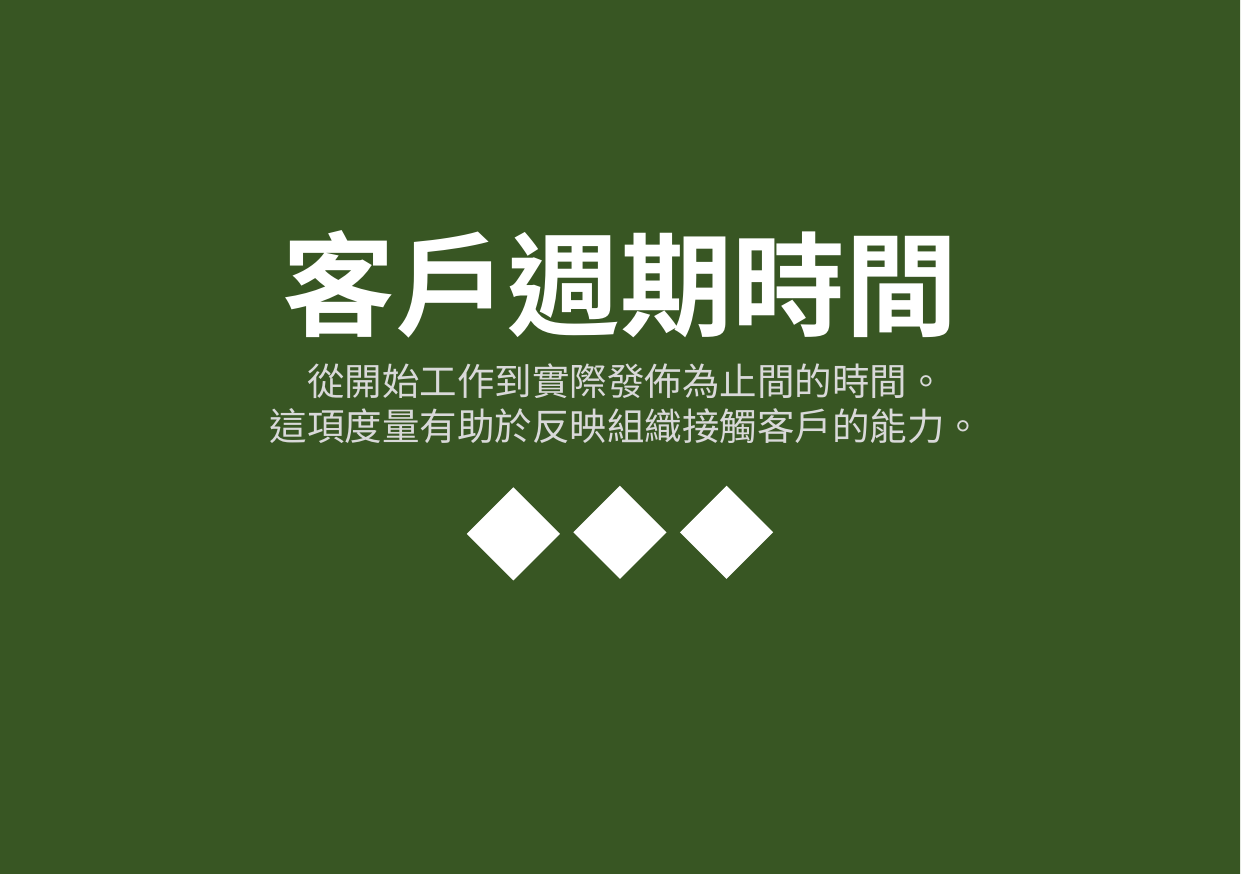

客戶週期時間
從開始工作到實際發佈為止間的時間。
這項度量有助於反映組織接觸客戶的能力。